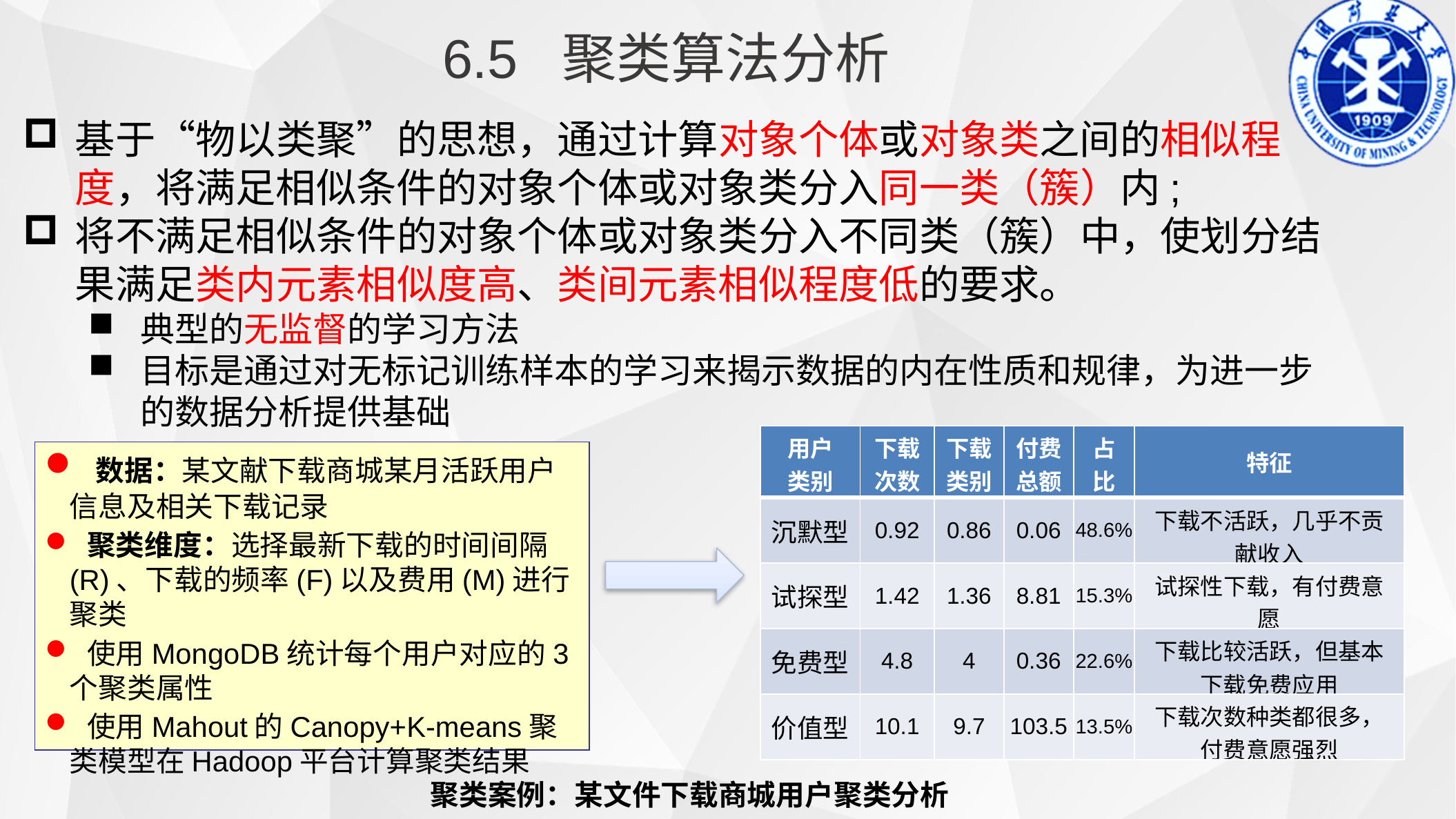

6.5  聚类算法分析
基于“物以类聚”的思想，通过计算对象个体或对象类之间的相似程度，将满足相似条件的对象个体或对象类分入同一类（簇）内;
将不满足相似条件的对象个体或对象类分入不同类（簇）中，使划分结果满足类内元素相似度高、类间元素相似程度低的要求。
典型的无监督的学习方法
目标是通过对无标记训练样本的学习来揭示数据的内在性质和规律，为进一步的数据分析提供基础
| 用户 类别 | 下载次数 | 下载类别 | 付费总额 | 占比 | 特征 |
| --- | --- | --- | --- | --- | --- |
| 沉默型 | 0.92 | 0.86 | 0.06 | 48.6% | 下载不活跃，几乎不贡献收入 |
| 试探型 | 1.42 | 1.36 | 8.81 | 15.3% | 试探性下载，有付费意愿 |
| 免费型 | 4.8 | 4 | 0.36 | 22.6% | 下载比较活跃，但基本下载免费应用 |
| 价值型 | 10.1 | 9.7 | 103.5 | 13.5% | 下载次数种类都很多，付费意愿强烈 |
 数据：某文献下载商城某月活跃用户信息及相关下载记录
 聚类维度：选择最新下载的时间间隔(R)、下载的频率(F)以及费用(M)进行聚类
 使用MongoDB统计每个用户对应的3个聚类属性
 使用Mahout的Canopy+K-means聚类模型在Hadoop平台计算聚类结果

159
聚类案例：某文件下载商城用户聚类分析